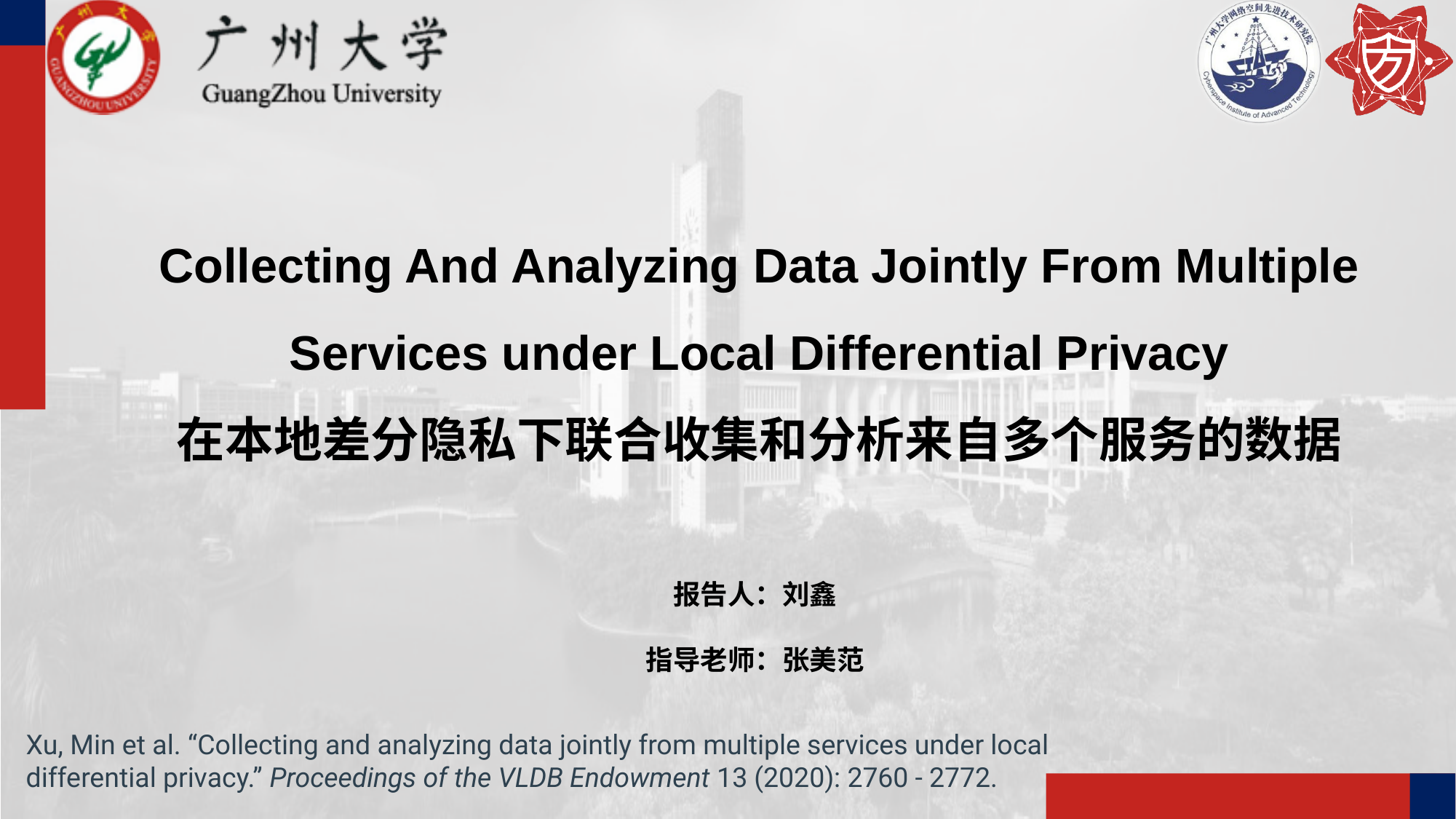

Collecting And Analyzing Data Jointly From Multiple Services under Local Differential Privacy
在本地差分隐私下联合收集和分析来自多个服务的数据

报告人：刘鑫
指导老师：张美范
Xu, Min et al. “Collecting and analyzing data jointly from multiple services under local differential privacy.” Proceedings of the VLDB Endowment 13 (2020): 2760 - 2772.